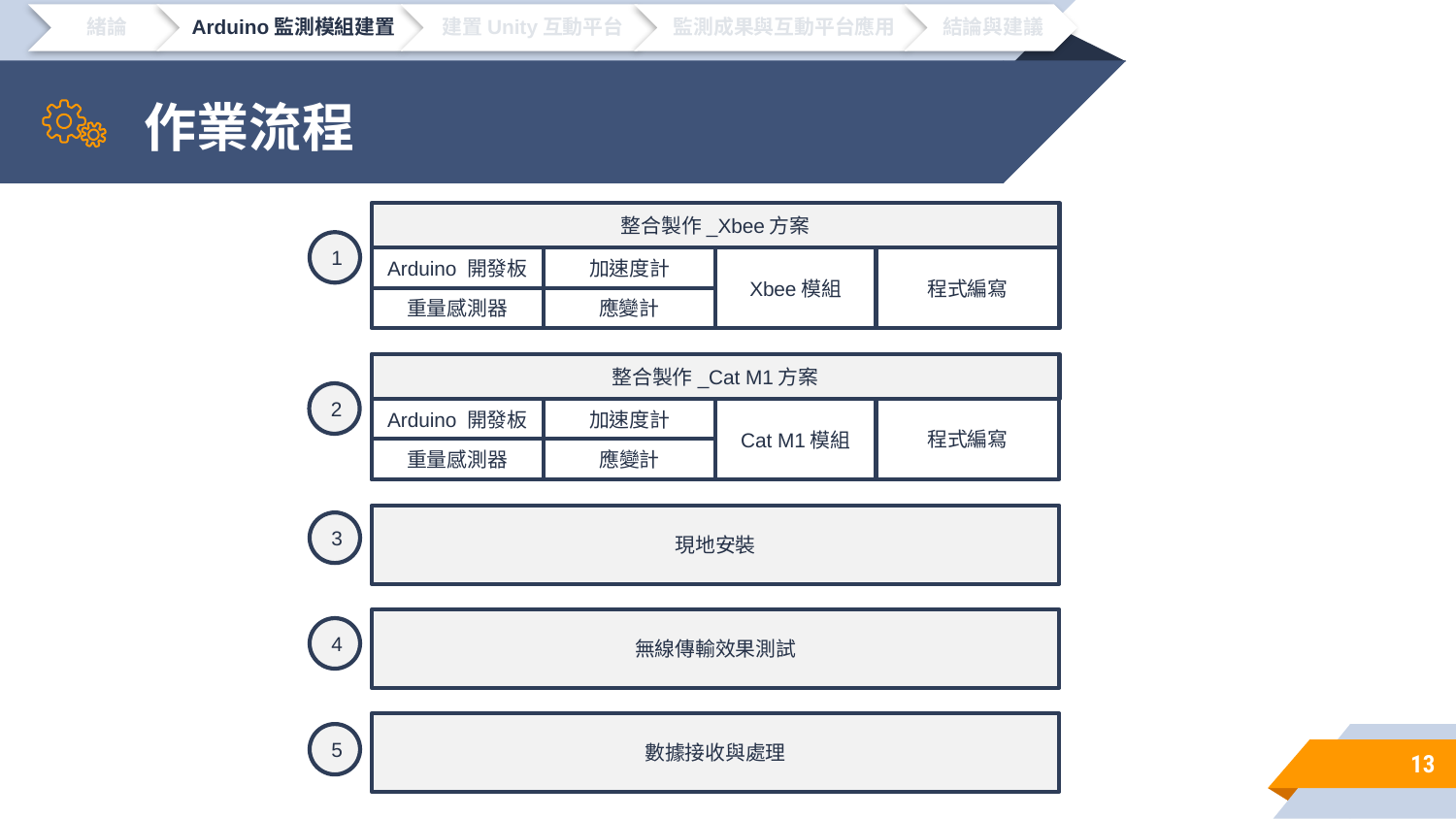

緒論
Arduino監測模組建置
建置Unity互動平台
監測成果與互動平台應用
結論與建議
# 作業流程

整合製作_Xbee方案
1
程式編寫
Xbee模組
Arduino 開發板
加速度計
應變計
重量感測器
整合製作_Cat M1方案
2
Arduino 開發板
加速度計
程式編寫
Cat M1模組
應變計
重量感測器
現地安裝
3
無線傳輸效果測試
4
數據接收與處理
5
13